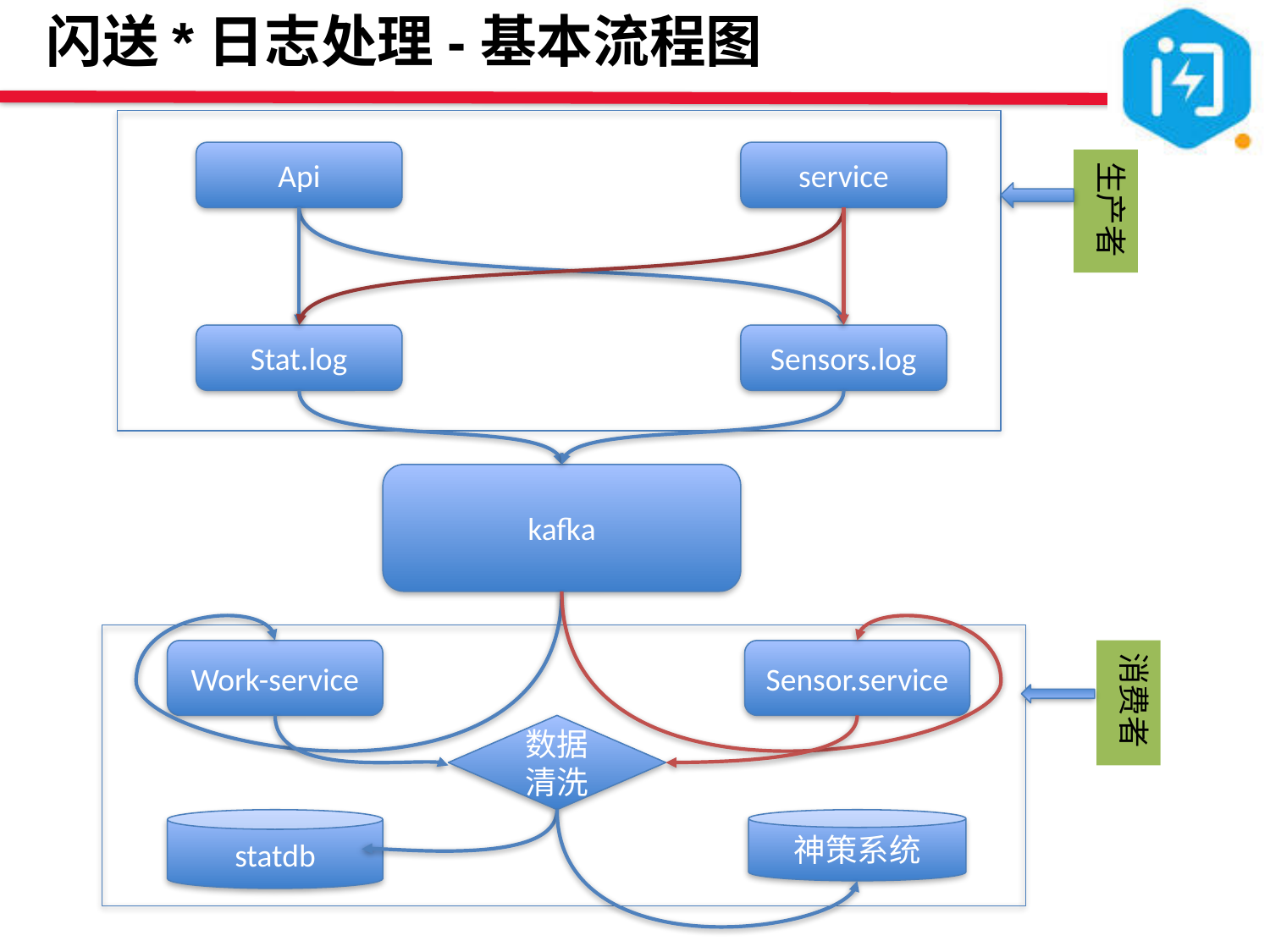

闪送*日志处理-基本流程图

service
Api
生产者

Sensors.log
Stat.log
kafka

Work-service
Sensor.service
消费者

数据清洗
statdb
神策系统